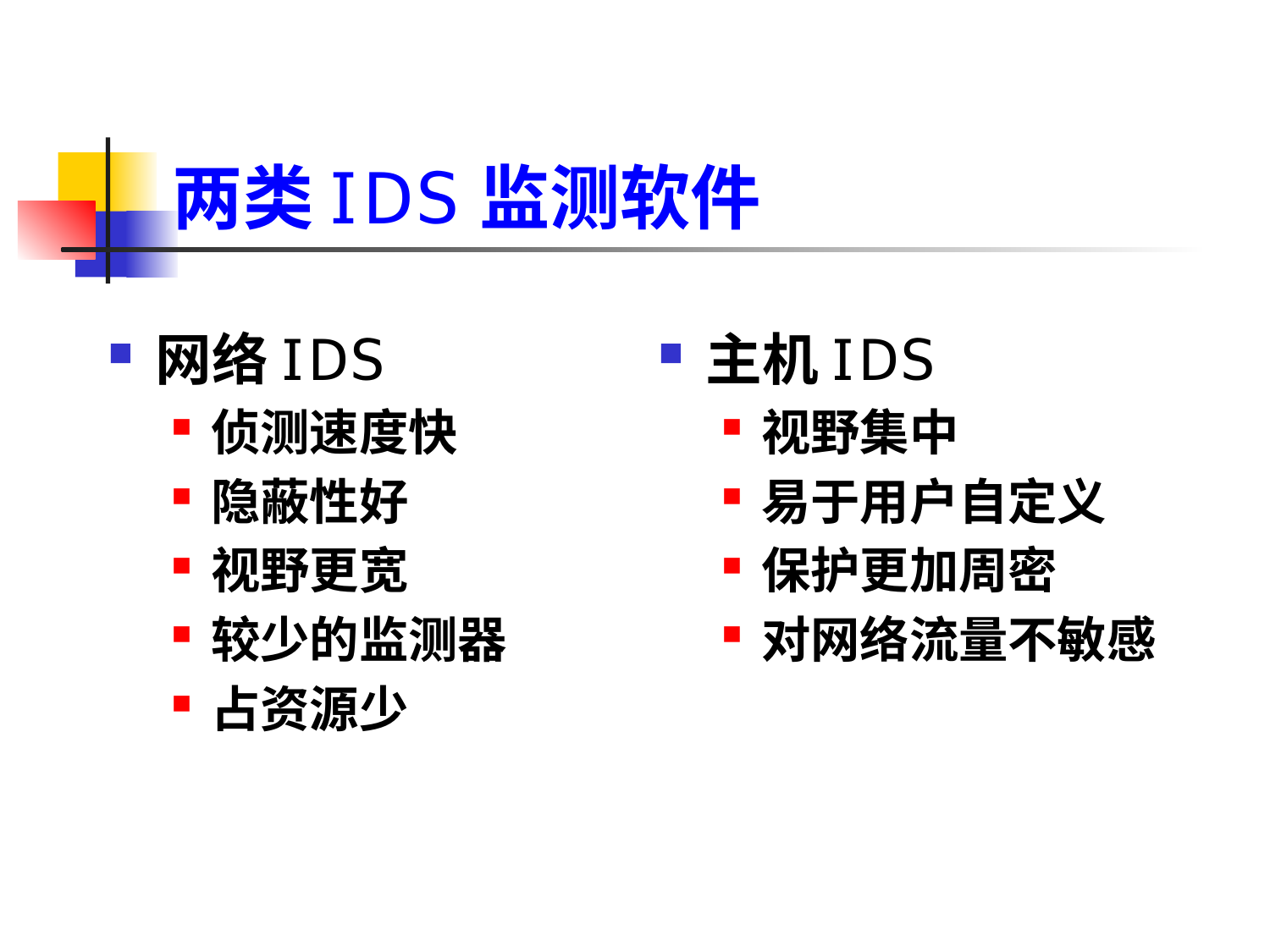

# 两类IDS监测软件
网络IDS
侦测速度快
隐蔽性好
视野更宽
较少的监测器
占资源少
主机IDS
视野集中
易于用户自定义
保护更加周密
对网络流量不敏感